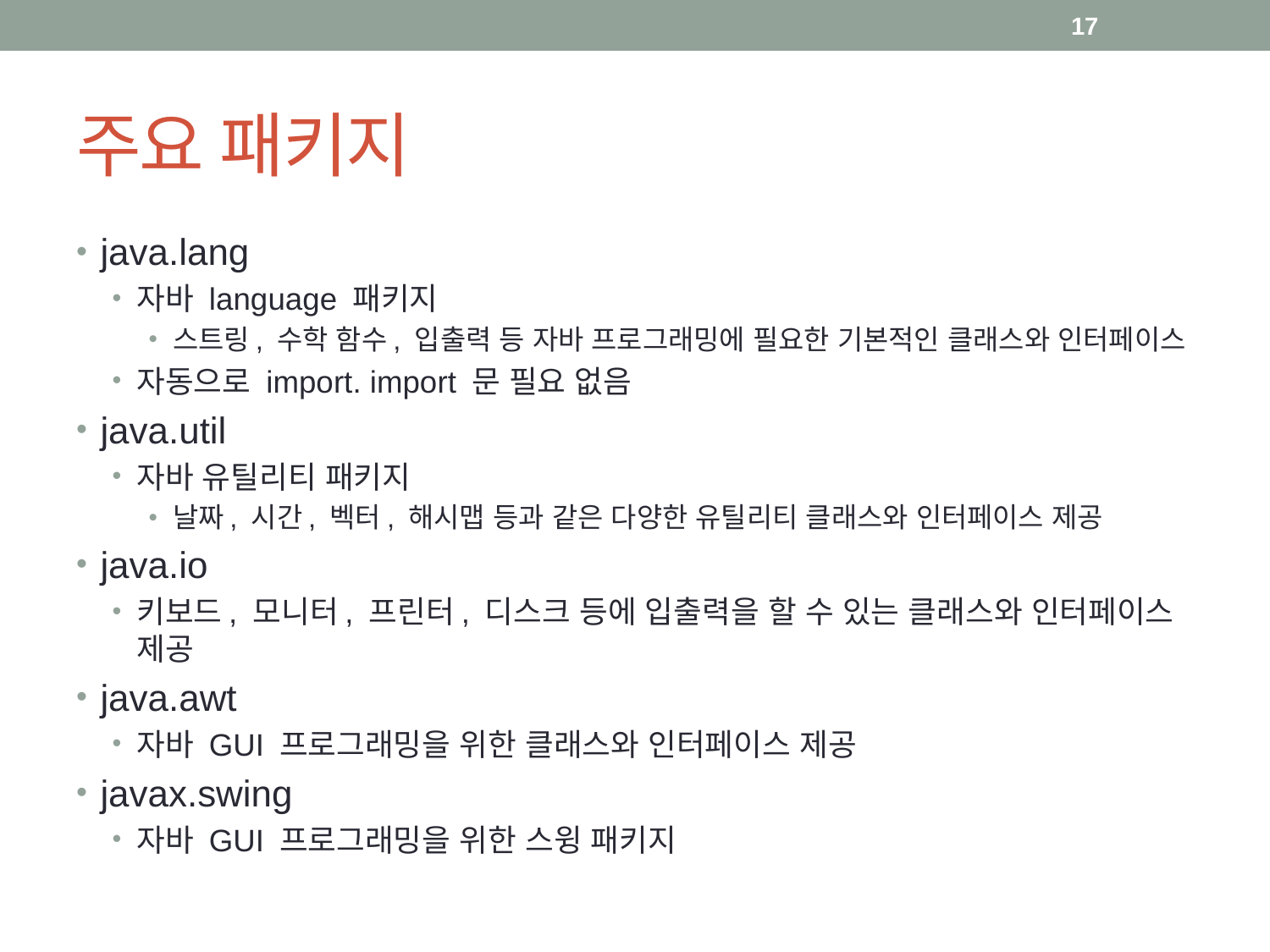

17
# 주요 패키지
java.lang
자바 language 패키지
스트링, 수학 함수, 입출력 등 자바 프로그래밍에 필요한 기본적인 클래스와 인터페이스
자동으로 import. import 문 필요 없음
java.util
자바 유틸리티 패키지
날짜, 시간, 벡터, 해시맵 등과 같은 다양한 유틸리티 클래스와 인터페이스 제공
java.io
키보드, 모니터, 프린터, 디스크 등에 입출력을 할 수 있는 클래스와 인터페이스 제공
java.awt
자바 GUI 프로그래밍을 위한 클래스와 인터페이스 제공
javax.swing
자바 GUI 프로그래밍을 위한 스윙 패키지